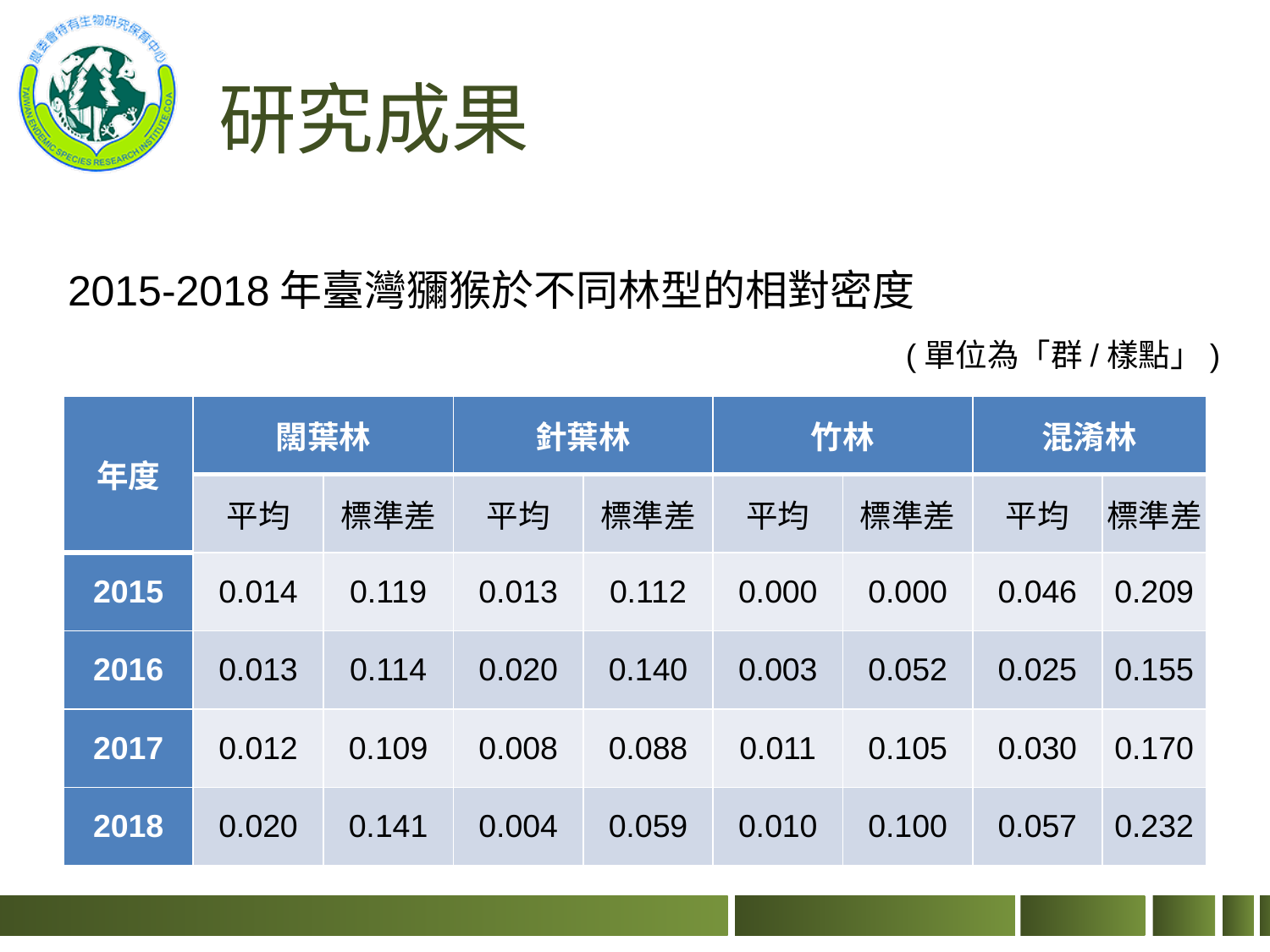

研究成果
# 2015-2018年臺灣獼猴於不同林型的相對密度
(單位為「群/樣點」)
| 年度 | 闊葉林 |  | 針葉林 |  | 竹林 |  | 混淆林 |  |
| --- | --- | --- | --- | --- | --- | --- | --- | --- |
|  | 平均 | 標準差 | 平均 | 標準差 | 平均 | 標準差 | 平均 | 標準差 |
| 2015 | 0.014 | 0.119 | 0.013 | 0.112 | 0.000 | 0.000 | 0.046 | 0.209 |
| 2016 | 0.013 | 0.114 | 0.020 | 0.140 | 0.003 | 0.052 | 0.025 | 0.155 |
| 2017 | 0.012 | 0.109 | 0.008 | 0.088 | 0.011 | 0.105 | 0.030 | 0.170 |
| 2018 | 0.020 | 0.141 | 0.004 | 0.059 | 0.010 | 0.100 | 0.057 | 0.232 |